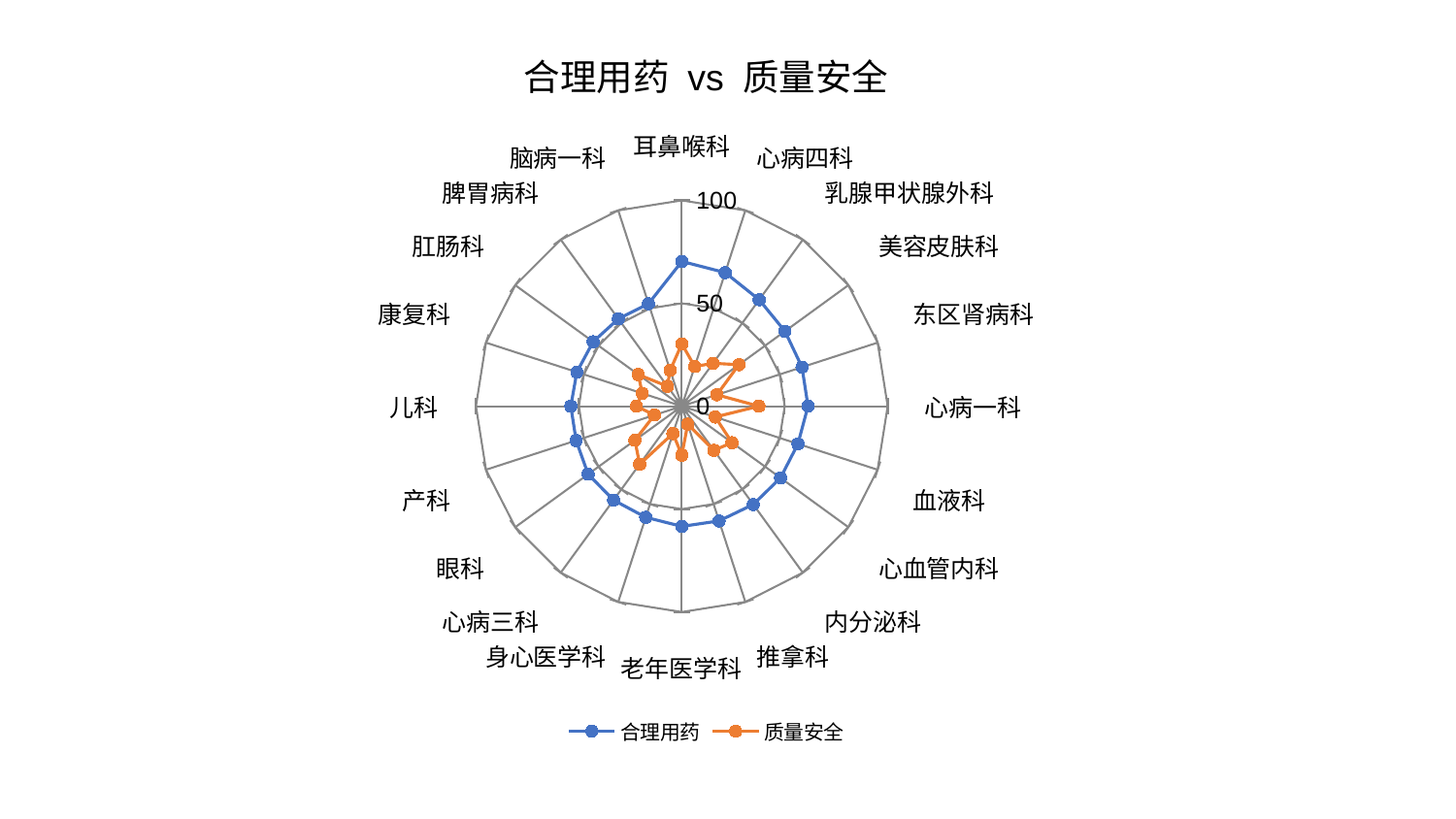

### Chart: 合理用药 vs 质量安全

| Category | 合理用药 | 质量安全 |
|---|---|---|
| 耳鼻喉科 | 70.33026116165905 | 30.311695309853654 |
| 心病四科 | 68.25834879838499 | 20.269643414122772 |
| 乳腺甲状腺外科 | 63.96492834715506 | 25.798392943122536 |
| 美容皮肤科 | 61.94663882267797 | 34.29766510739201 |
| 东区肾病科 | 61.412820570347606 | 17.91522526954575 |
| 心病一科 | 61.3086073401559 | 37.44221336116528 |
| 血液科 | 59.32281828373668 | 17.10989213569949 |
| 心血管内科 | 59.275473995818 | 30.15631794965946 |
| 内分泌科 | 59.041957109188075 | 26.523690783542314 |
| 推拿科 | 58.63155243061595 | 9.21526937961174 |
| 老年医学科 | 58.407859573262435 | 23.770352423381915 |
| 身心医学科 | 56.77988237846545 | 13.98373620564061 |
| 心病三科 | 56.40515940891871 | 34.85918962611525 |
| 眼科 | 56.23502501303179 | 28.175124367106786 |
| 产科 | 53.987207531537315 | 14.000337332314192 |
| 儿科 | 53.900581298133304 | 22.0448919726108 |
| 康复科 | 53.62472894885069 | 20.18541106051326 |
| 肛肠科 | 53.2616540349287 | 26.183040090903383 |
| 脾胃病科 | 52.45423842326716 | 11.95235514547007 |
| 脑病一科 | 52.34305166098097 | 18.33610664214498 |
54